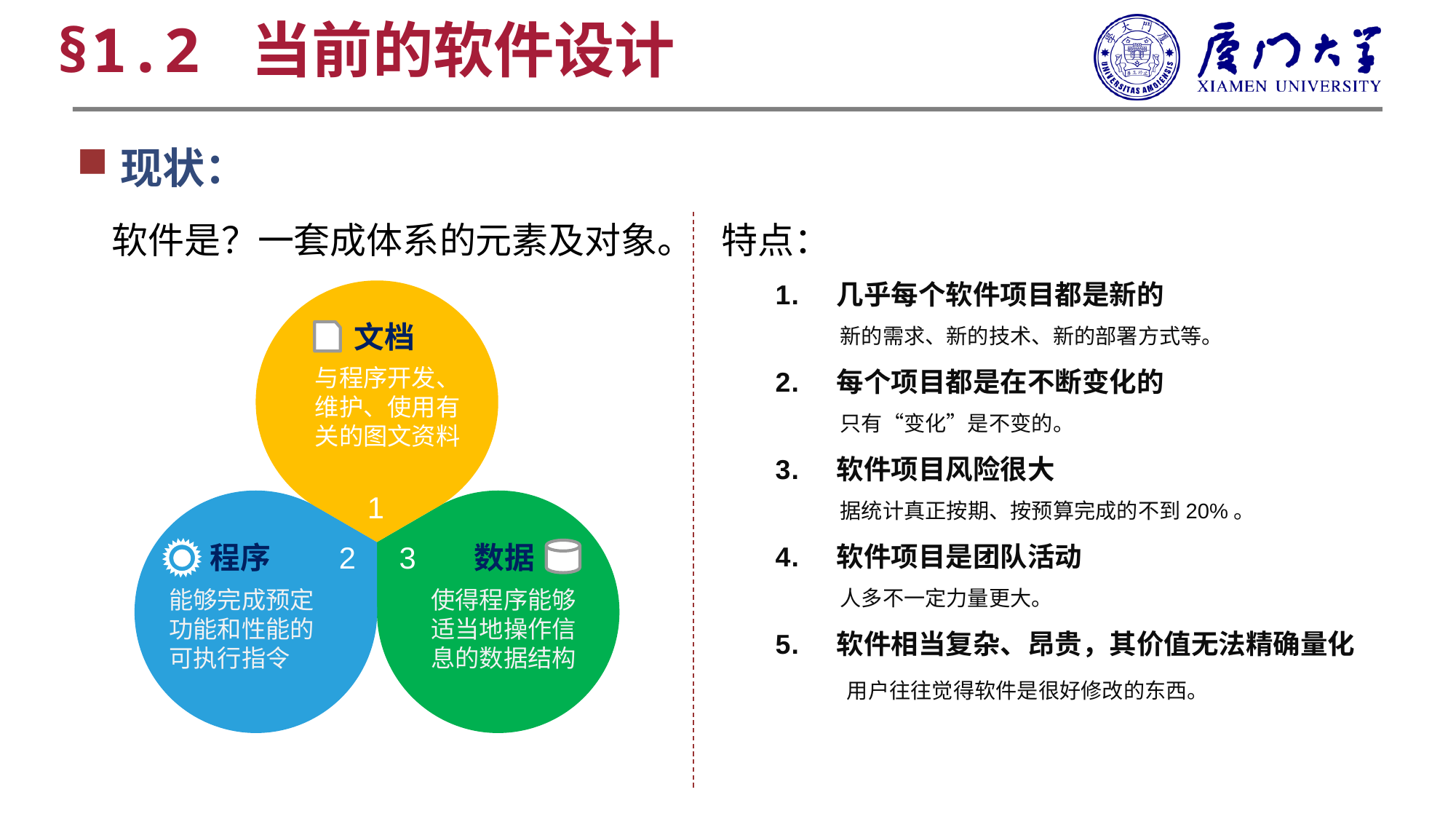

§1.2 当前的软件设计
现状：
软件是？一套成体系的元素及对象。

特点：
几乎每个软件项目都是新的
 新的需求、新的技术、新的部署方式等。
每个项目都是在不断变化的
 只有“变化”是不变的。
软件项目风险很大
 据统计真正按期、按预算完成的不到20%。
软件项目是团队活动
 人多不一定力量更大。
软件相当复杂、昂贵，其价值无法精确量化
  用户往往觉得软件是很好修改的东西。

文档

与程序开发、维护、使用有关的图文资料
1

2
3
程序
数据

使得程序能够适当地操作信息的数据结构
能够完成预定功能和性能的可执行指令